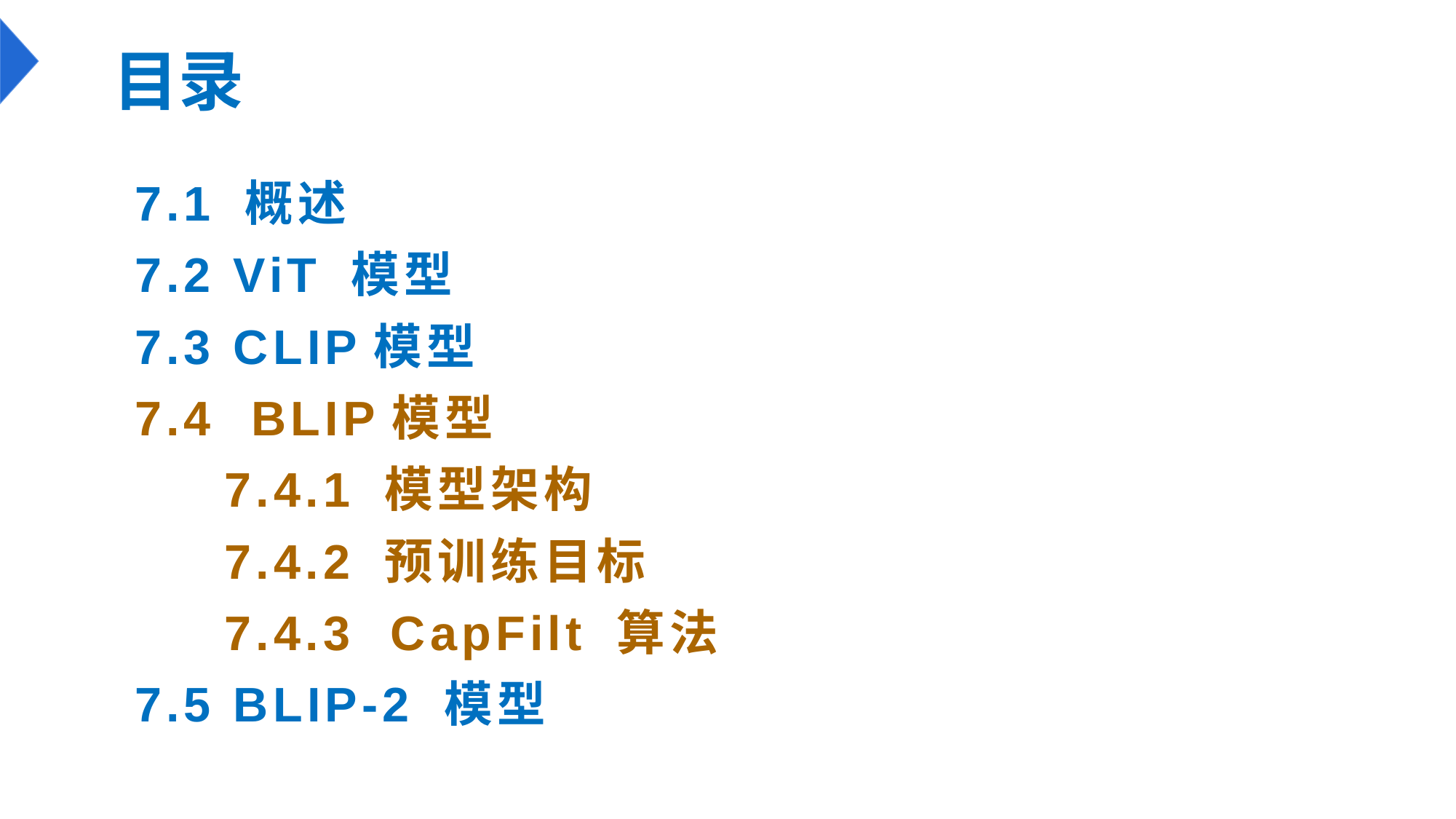

目录
# 7.1 概述 7.2 ViT 模型 7.3 CLIP模型 7.4  BLIP模型 7.4.1 模型架构 7.4.2 预训练目标 7.4.3  CapFilt 算法 7.5 BLIP-2 模型